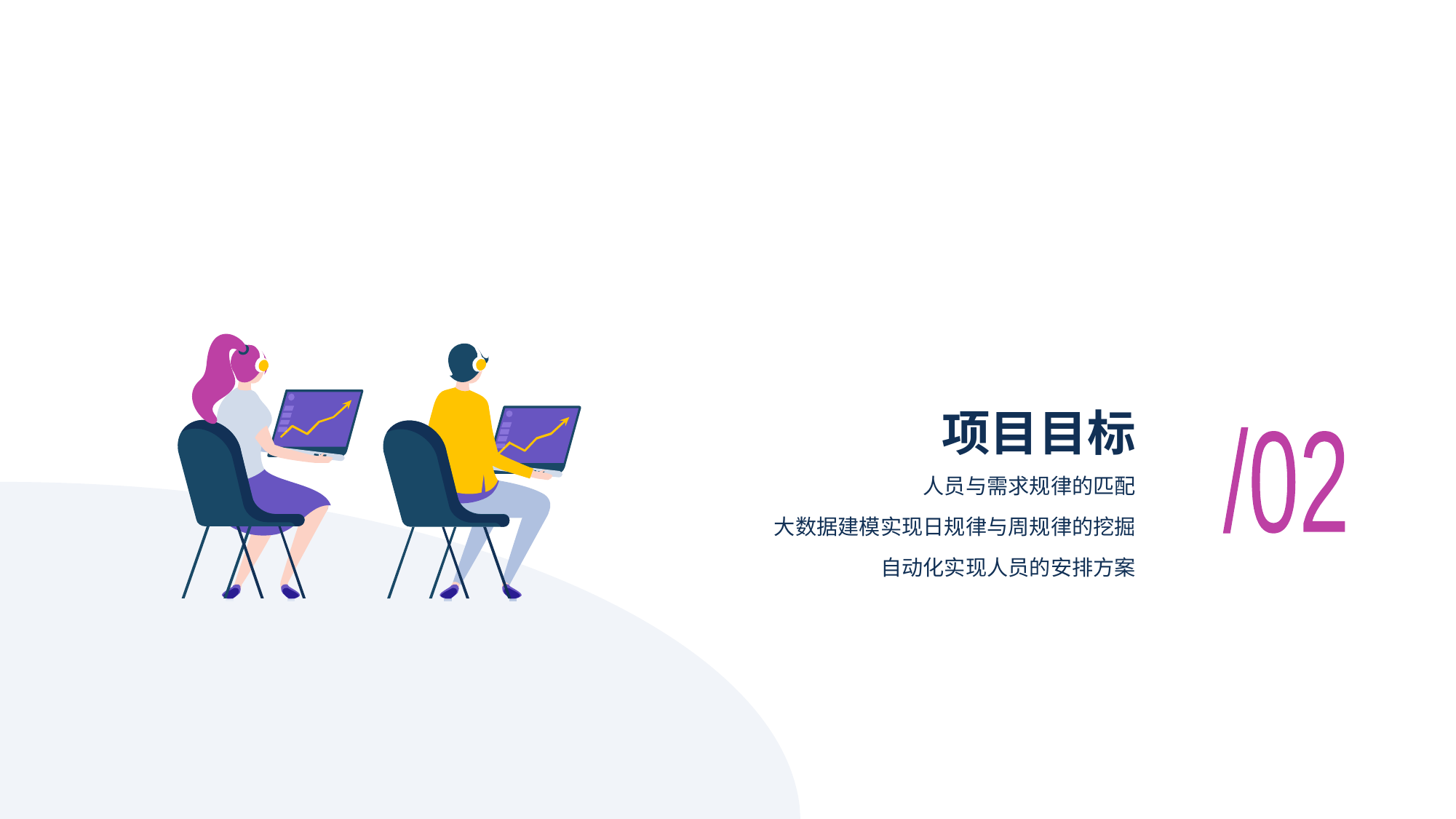

# 项目目标
/02
人员与需求规律的匹配
大数据建模实现日规律与周规律的挖掘
自动化实现人员的安排方案